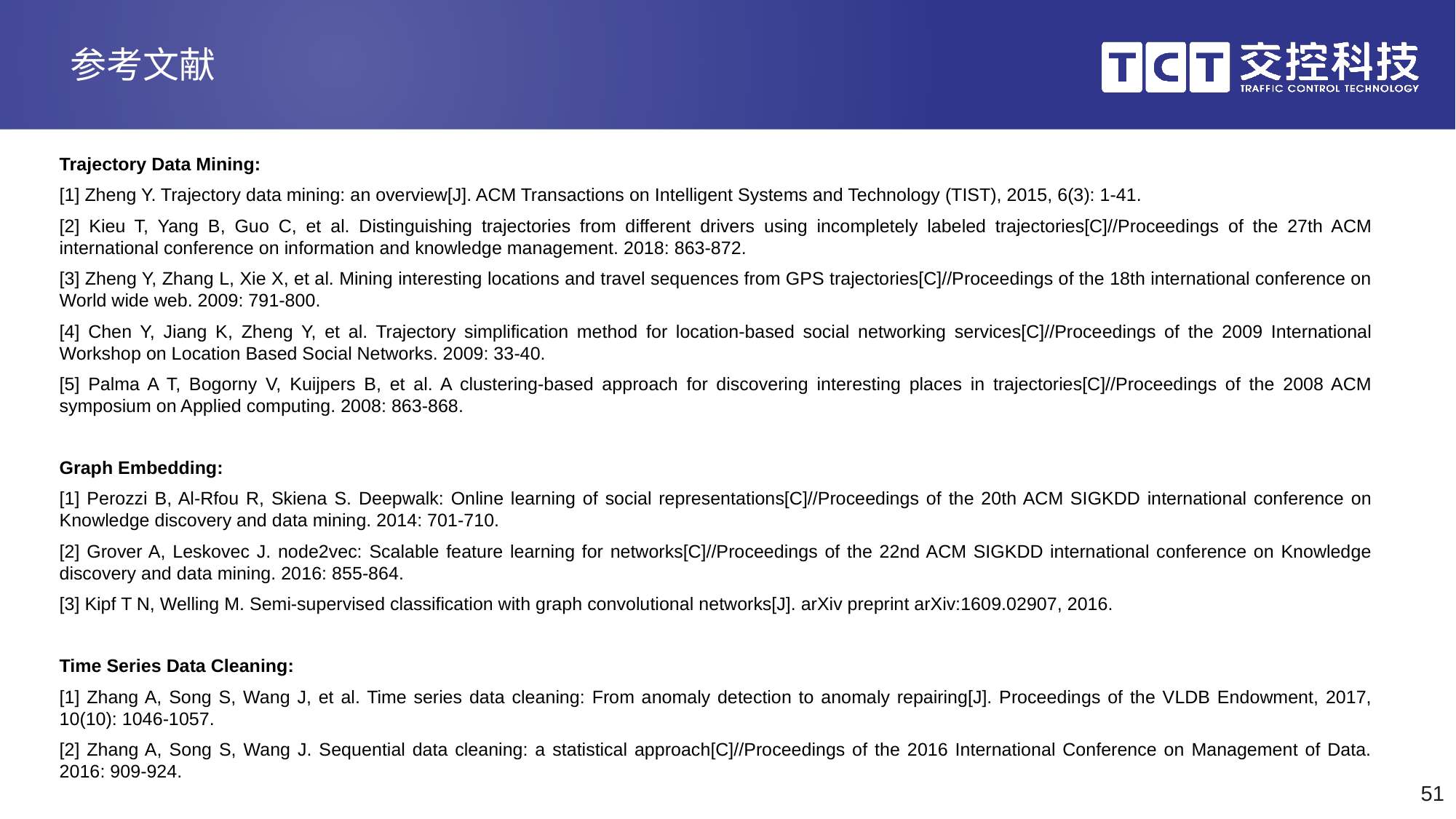

# 参考文献
Trajectory Data Mining:
[1] Zheng Y. Trajectory data mining: an overview[J]. ACM Transactions on Intelligent Systems and Technology (TIST), 2015, 6(3): 1-41.
[2] Kieu T, Yang B, Guo C, et al. Distinguishing trajectories from different drivers using incompletely labeled trajectories[C]//Proceedings of the 27th ACM international conference on information and knowledge management. 2018: 863-872.
[3] Zheng Y, Zhang L, Xie X, et al. Mining interesting locations and travel sequences from GPS trajectories[C]//Proceedings of the 18th international conference on World wide web. 2009: 791-800.
[4] Chen Y, Jiang K, Zheng Y, et al. Trajectory simplification method for location-based social networking services[C]//Proceedings of the 2009 International Workshop on Location Based Social Networks. 2009: 33-40.
[5] Palma A T, Bogorny V, Kuijpers B, et al. A clustering-based approach for discovering interesting places in trajectories[C]//Proceedings of the 2008 ACM symposium on Applied computing. 2008: 863-868.

Graph Embedding:
[1] Perozzi B, Al-Rfou R, Skiena S. Deepwalk: Online learning of social representations[C]//Proceedings of the 20th ACM SIGKDD international conference on Knowledge discovery and data mining. 2014: 701-710.
[2] Grover A, Leskovec J. node2vec: Scalable feature learning for networks[C]//Proceedings of the 22nd ACM SIGKDD international conference on Knowledge discovery and data mining. 2016: 855-864.
[3] Kipf T N, Welling M. Semi-supervised classification with graph convolutional networks[J]. arXiv preprint arXiv:1609.02907, 2016.

Time Series Data Cleaning:
[1] Zhang A, Song S, Wang J, et al. Time series data cleaning: From anomaly detection to anomaly repairing[J]. Proceedings of the VLDB Endowment, 2017, 10(10): 1046-1057.
[2] Zhang A, Song S, Wang J. Sequential data cleaning: a statistical approach[C]//Proceedings of the 2016 International Conference on Management of Data. 2016: 909-924.
51